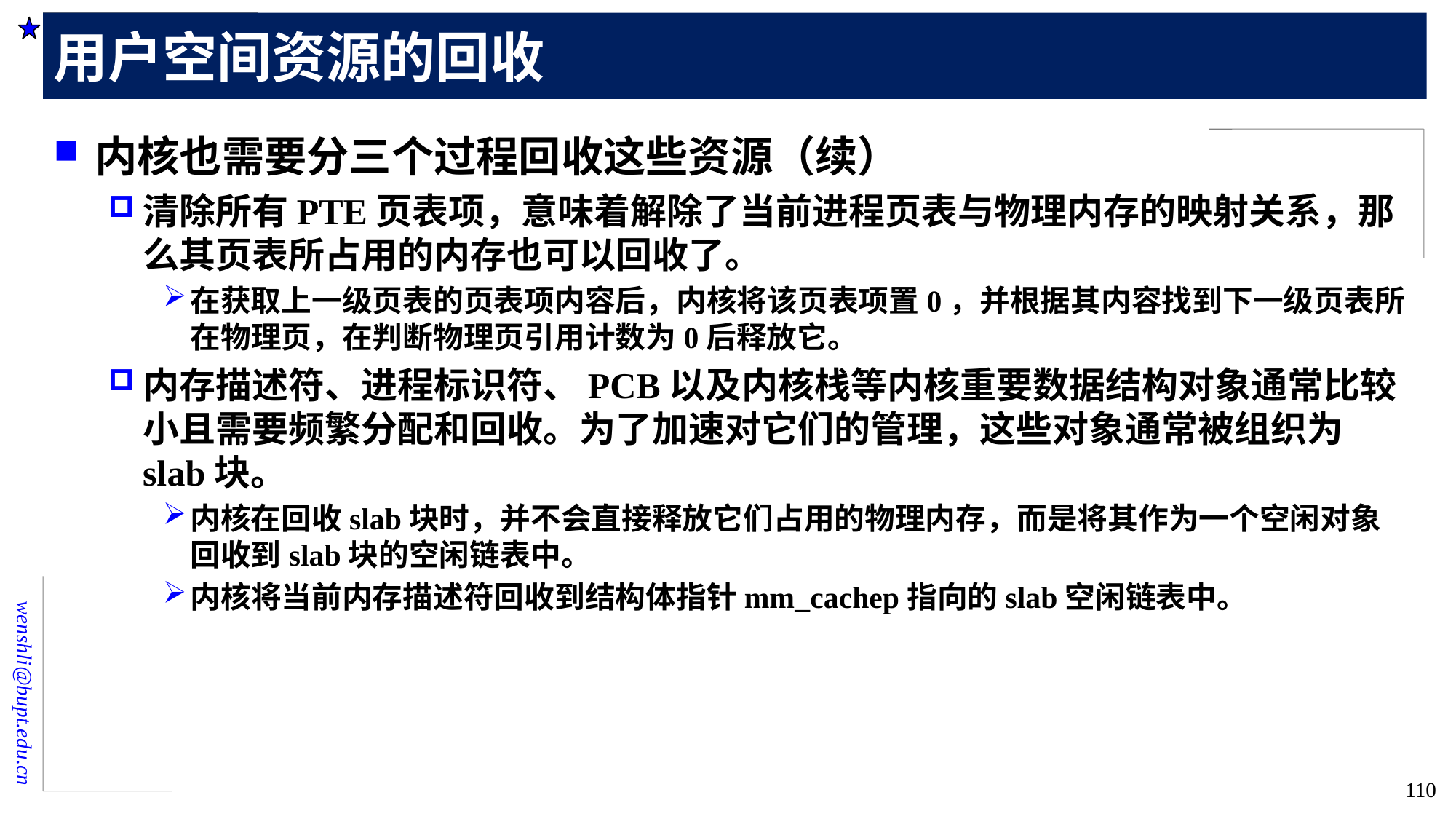

# 用户空间资源的回收
内核也需要分三个过程回收这些资源（续）
清除所有PTE页表项，意味着解除了当前进程页表与物理内存的映射关系，那么其页表所占用的内存也可以回收了。
在获取上一级页表的页表项内容后，内核将该页表项置0，并根据其内容找到下一级页表所在物理页，在判断物理页引用计数为0后释放它。
内存描述符、进程标识符、PCB以及内核栈等内核重要数据结构对象通常比较小且需要频繁分配和回收。为了加速对它们的管理，这些对象通常被组织为slab块。
内核在回收slab块时，并不会直接释放它们占用的物理内存，而是将其作为一个空闲对象回收到slab块的空闲链表中。
内核将当前内存描述符回收到结构体指针mm_cachep指向的slab空闲链表中。
110